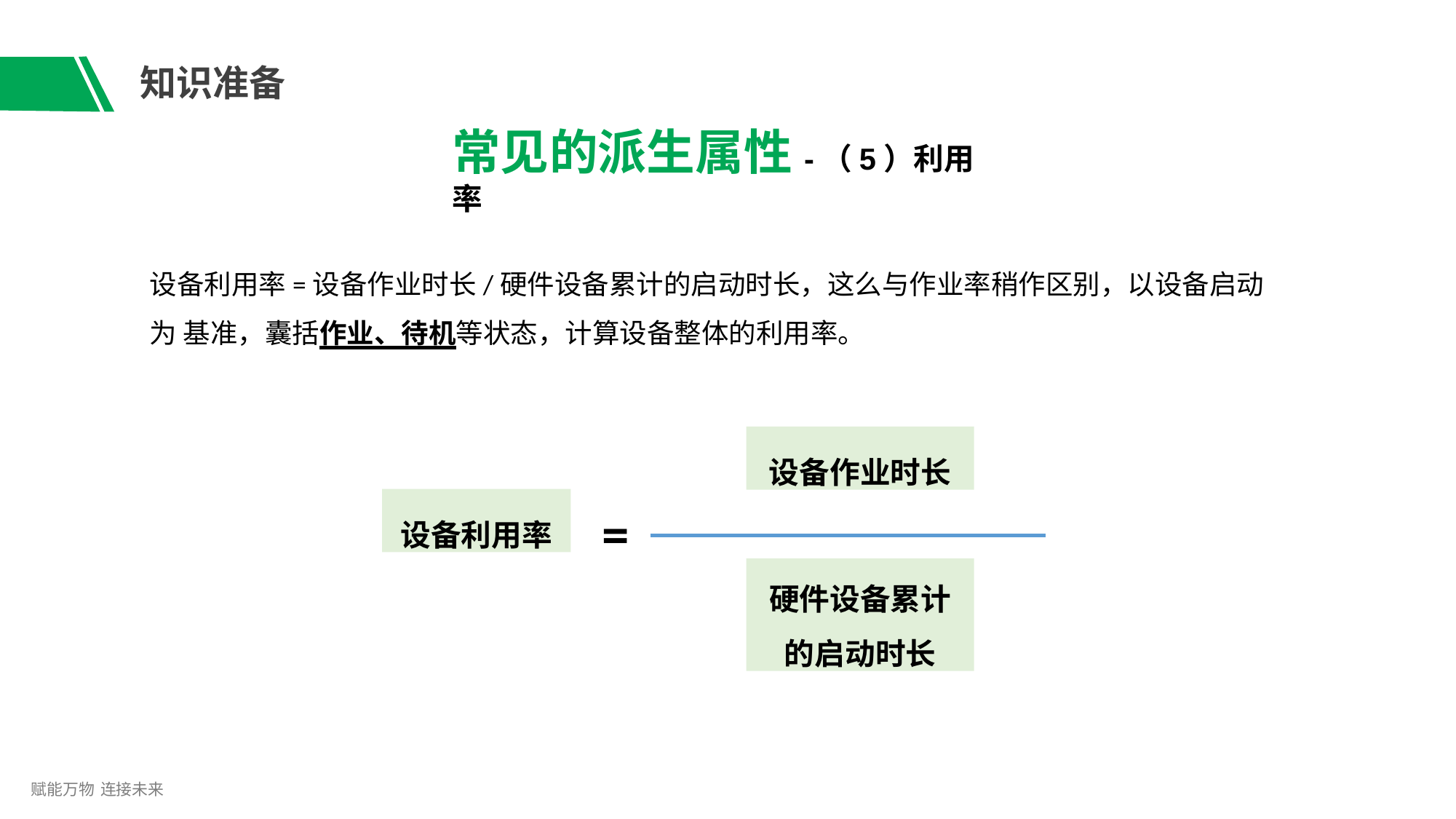

知识准备
# 常见的派生属性-（5）利用率
设备利用率=设备作业时长/硬件设备累计的启动时长，这么与作业率稍作区别，以设备启动为 基准，囊括作业、待机等状态，计算设备整体的利用率。
设备作业时长
设备利用率
=

硬件设备累计
的启动时长
赋能万物 连接未来